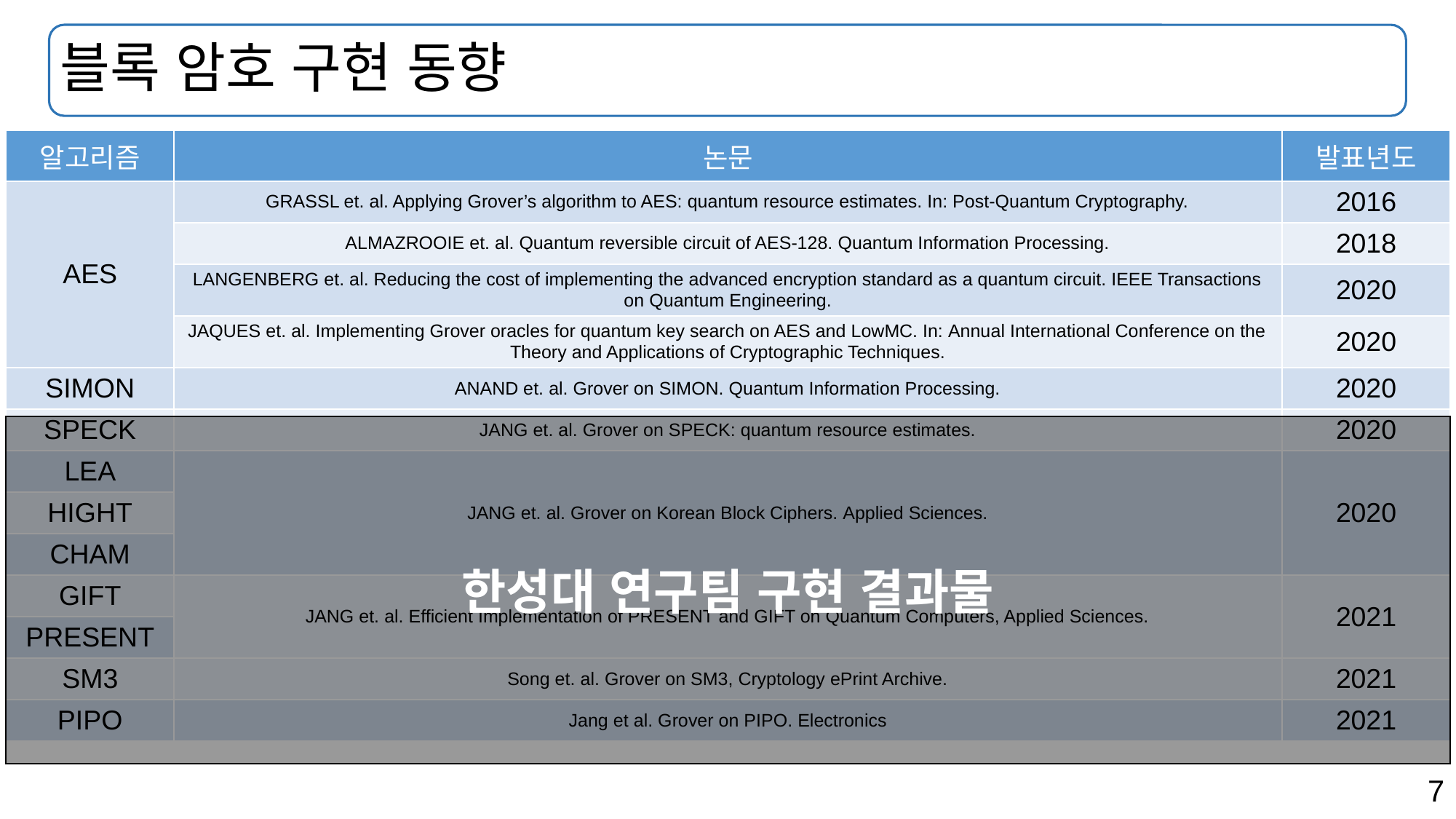

# 블록 암호 구현 동향
| 알고리즘 | 논문 | 발표년도 |
| --- | --- | --- |
| AES | GRASSL et. al. Applying Grover’s algorithm to AES: quantum resource estimates. In: Post-Quantum Cryptography. | 2016 |
|  | ALMAZROOIE et. al. Quantum reversible circuit of AES-128. Quantum Information Processing. | 2018 |
|  | LANGENBERG et. al. Reducing the cost of implementing the advanced encryption standard as a quantum circuit. IEEE Transactions on Quantum Engineering. | 2020 |
|  | JAQUES et. al. Implementing Grover oracles for quantum key search on AES and LowMC. In: Annual International Conference on the Theory and Applications of Cryptographic Techniques. | 2020 |
| SIMON | ANAND et. al. Grover on SIMON. Quantum Information Processing. | 2020 |
| SPECK | JANG et. al. Grover on SPECK: quantum resource estimates. | 2020 |
| LEA | JANG et. al. Grover on Korean Block Ciphers. Applied Sciences. | 2020 |
| HIGHT |  |  |
| CHAM |  |  |
| GIFT | JANG et. al. Efficient Implementation of PRESENT and GIFT on Quantum Computers, Applied Sciences. | 2021 |
| PRESENT |  |  |
| SM3 | Song et. al. Grover on SM3, Cryptology ePrint Archive. | 2021 |
| PIPO | Jang et al. Grover on PIPO. Electronics | 2021 |
한성대 연구팀 구현 결과물